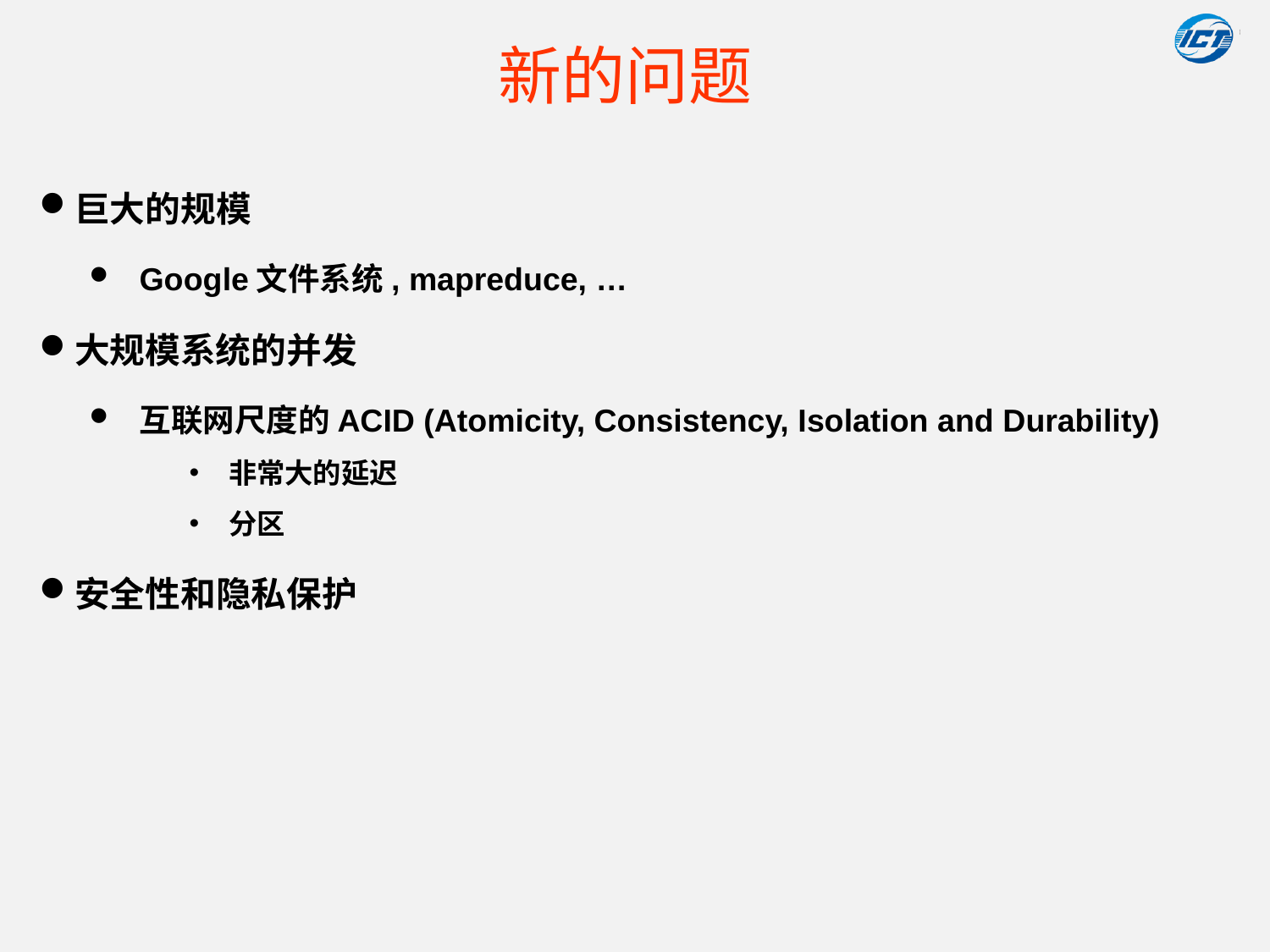

# 新的问题
巨大的规模
Google文件系统, mapreduce, …
大规模系统的并发
互联网尺度的ACID (Atomicity, Consistency, Isolation and Durability)
非常大的延迟
分区
安全性和隐私保护